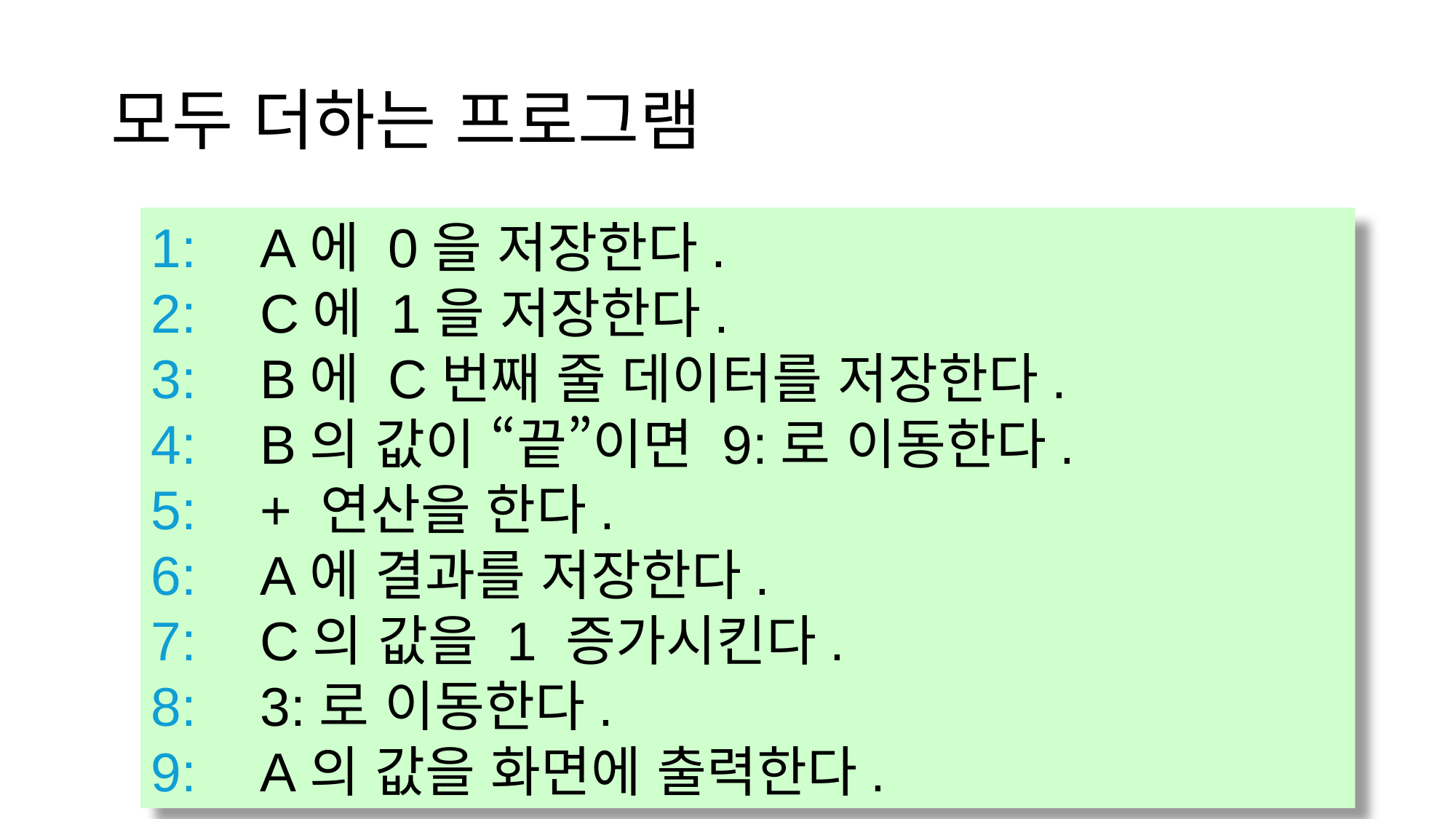

# 모두 더하는 프로그램
1:	A에 0을 저장한다.
2:	C에 1을 저장한다.
3:	B에 C번째 줄 데이터를 저장한다.
4:	B의 값이 “끝”이면 9:로 이동한다.
5:	+ 연산을 한다.
6:	A에 결과를 저장한다.
7:	C의 값을 1 증가시킨다.
8:	3:로 이동한다.
9:	A의 값을 화면에 출력한다.